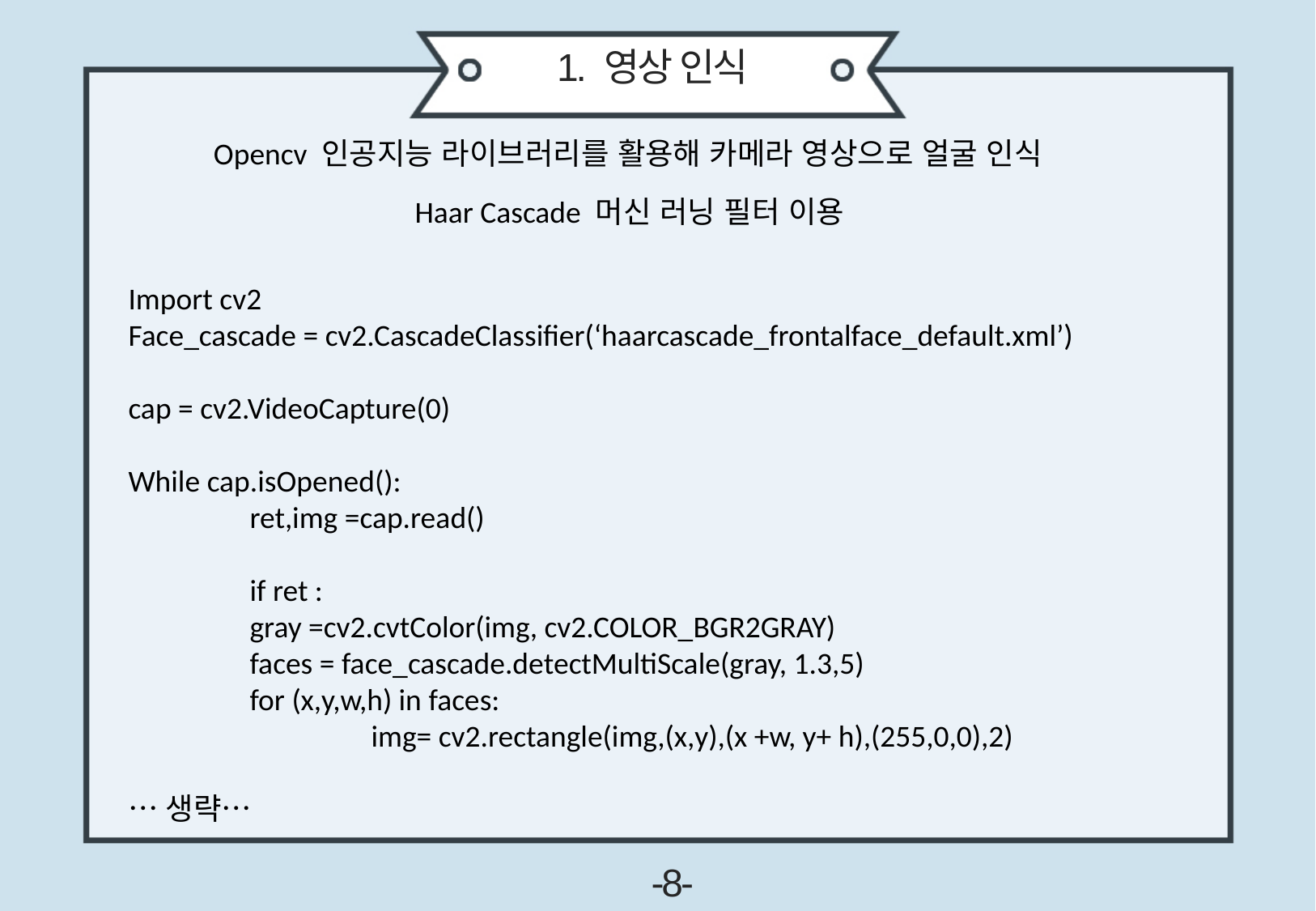

1. 영상 인식
Opencv 인공지능 라이브러리를 활용해 카메라 영상으로 얼굴 인식
Haar Cascade 머신 러닝 필터 이용
Import cv2
Face_cascade = cv2.CascadeClassifier(‘haarcascade_frontalface_default.xml’)

cap = cv2.VideoCapture(0)

While cap.isOpened():
	ret,img =cap.read()

	if ret :
	gray =cv2.cvtColor(img, cv2.COLOR_BGR2GRAY)
	faces = face_cascade.detectMultiScale(gray, 1.3,5)
	for (x,y,w,h) in faces:
		img= cv2.rectangle(img,(x,y),(x +w, y+ h),(255,0,0),2)

…생략…

-8-